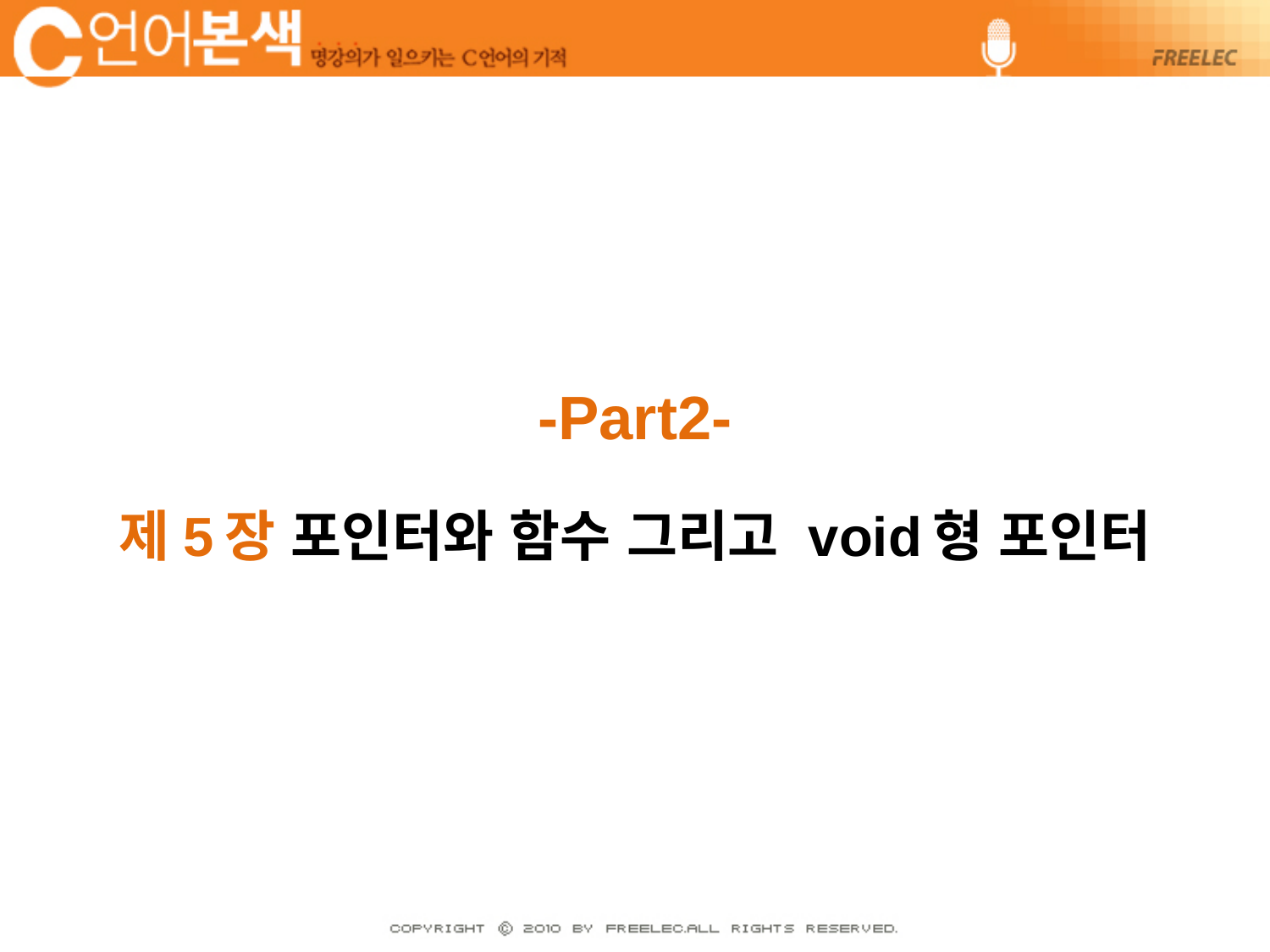

# -Part2- 제5장 포인터와 함수 그리고 void형 포인터